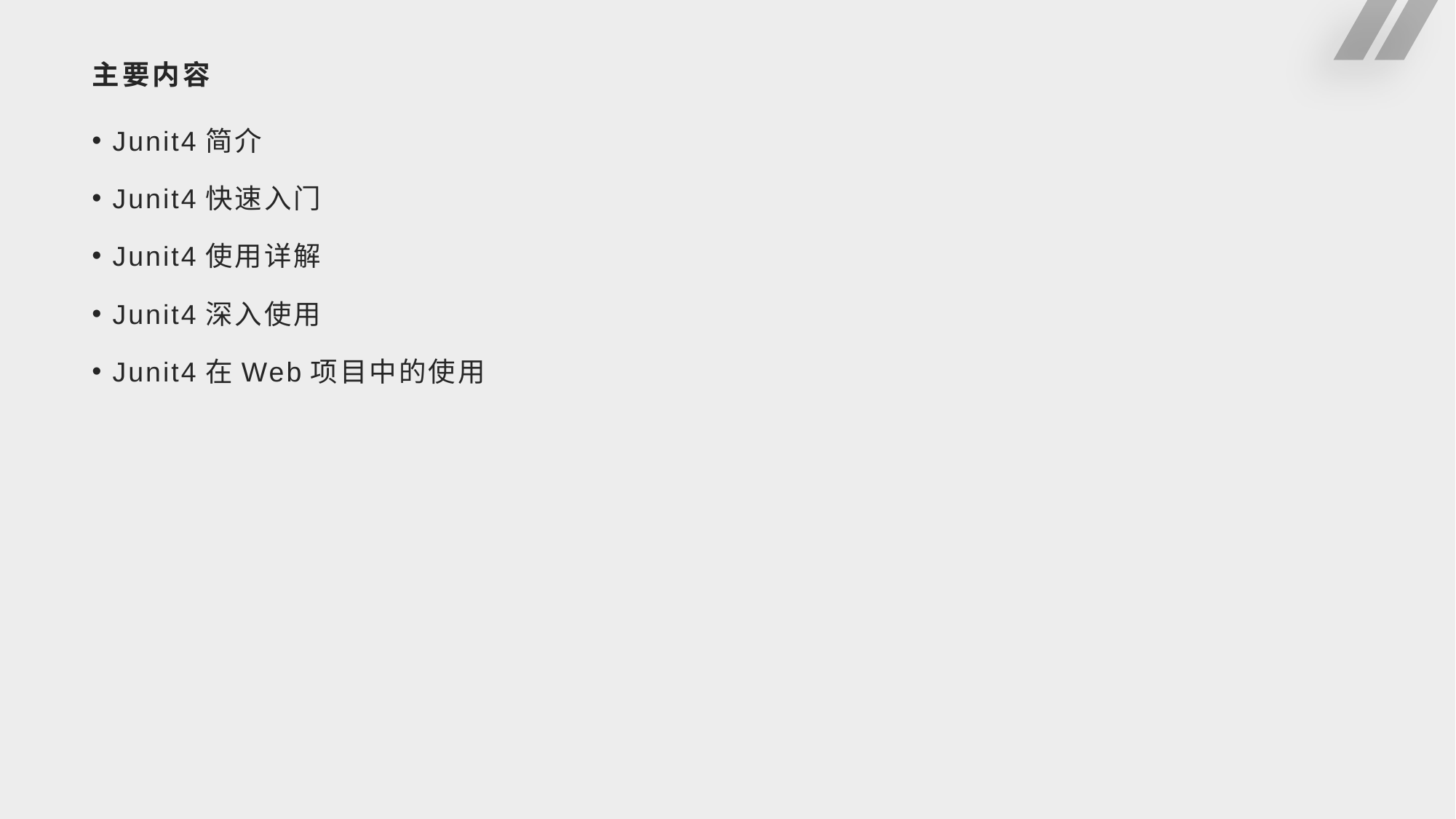

# 主要内容
Junit4简介
Junit4快速入门
Junit4使用详解
Junit4深入使用
Junit4在Web项目中的使用